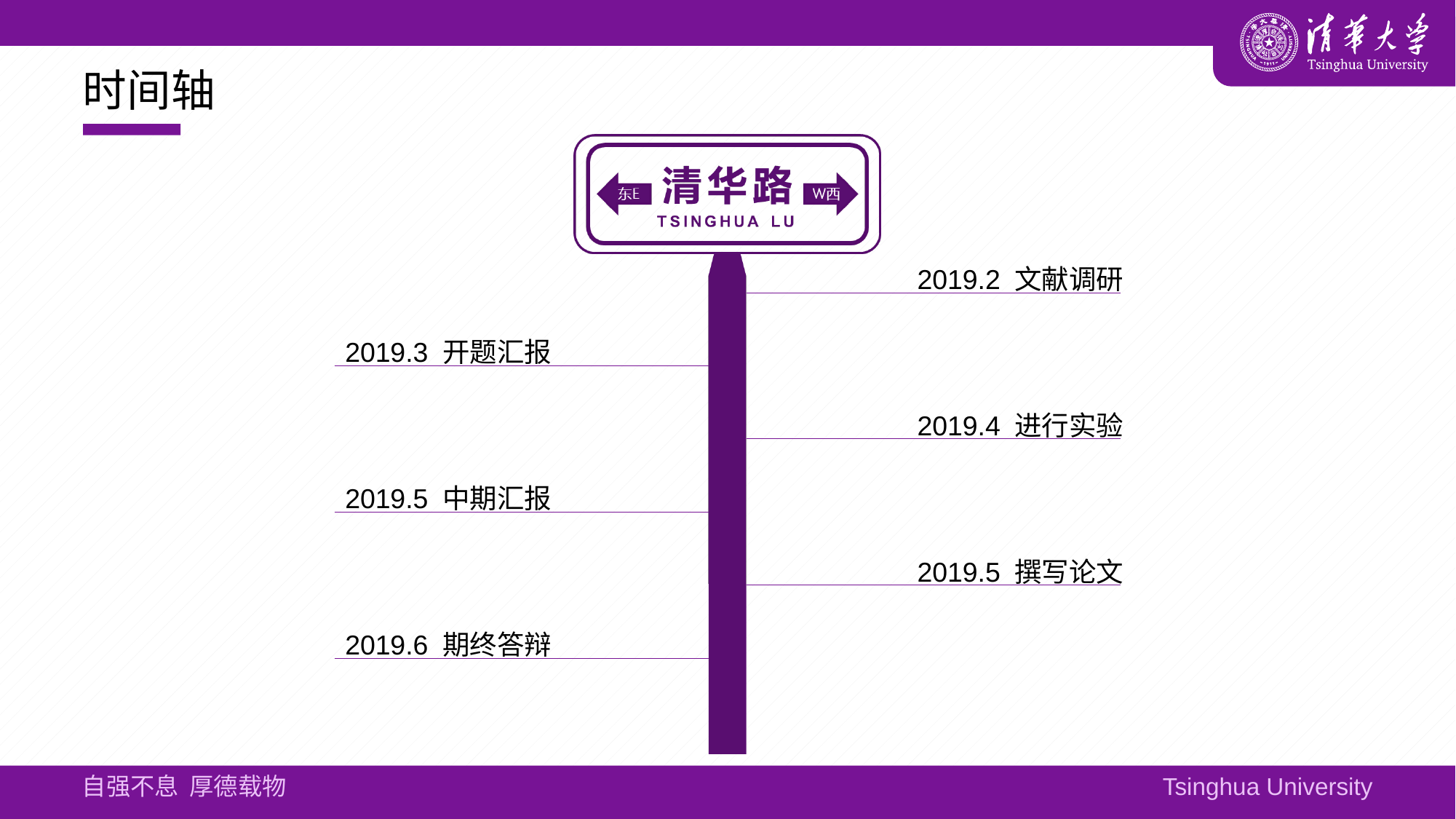

# 时间轴
2019.2 文献调研
2019.3 开题汇报
2019.4 进行实验
2019.5 中期汇报
2019.5 撰写论文
2019.6 期终答辩